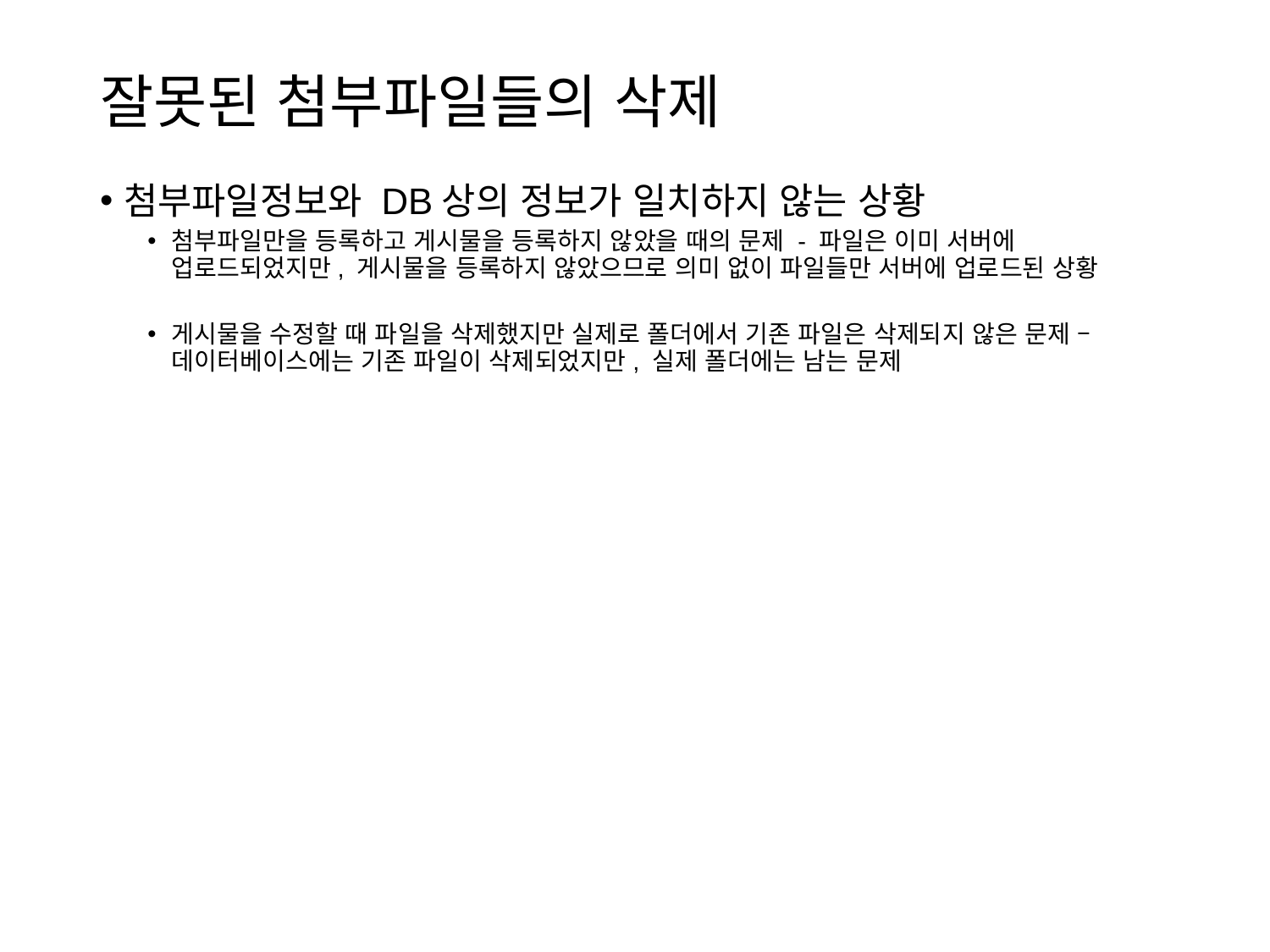

# 잘못된 첨부파일들의 삭제
첨부파일정보와 DB상의 정보가 일치하지 않는 상황
첨부파일만을 등록하고 게시물을 등록하지 않았을 때의 문제 - 파일은 이미 서버에 업로드되었지만, 게시물을 등록하지 않았으므로 의미 없이 파일들만 서버에 업로드된 상황

게시물을 수정할 때 파일을 삭제했지만 실제로 폴더에서 기존 파일은 삭제되지 않은 문제 – 데이터베이스에는 기존 파일이 삭제되었지만, 실제 폴더에는 남는 문제